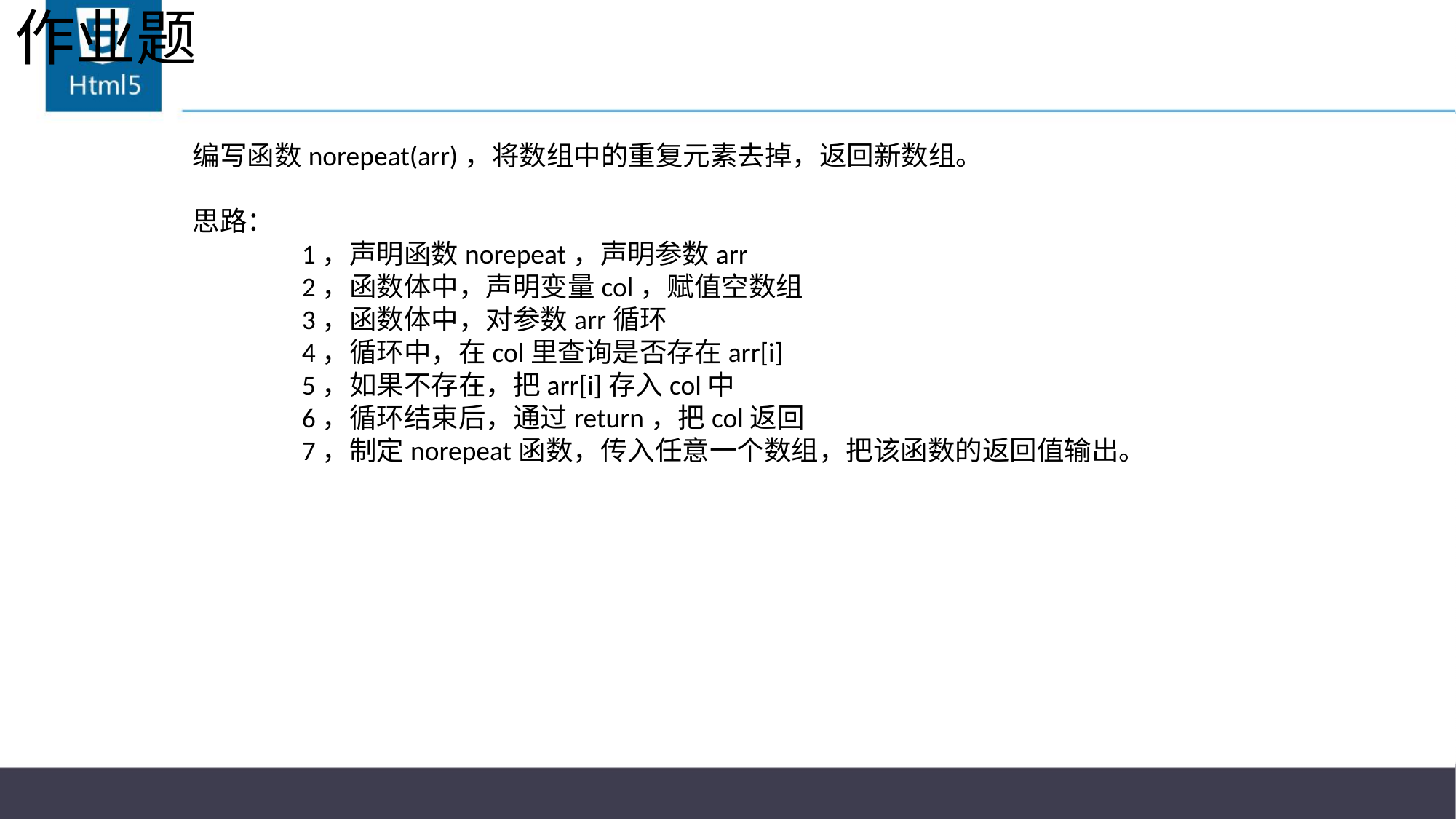

# 作业题
编写函数norepeat(arr)，将数组中的重复元素去掉，返回新数组。

思路：
	1，声明函数norepeat，声明参数arr
	2，函数体中，声明变量col，赋值空数组
	3，函数体中，对参数arr循环
	4，循环中，在col里查询是否存在arr[i]
	5，如果不存在，把arr[i]存入col中
	6，循环结束后，通过return，把col返回
	7，制定norepeat函数，传入任意一个数组，把该函数的返回值输出。